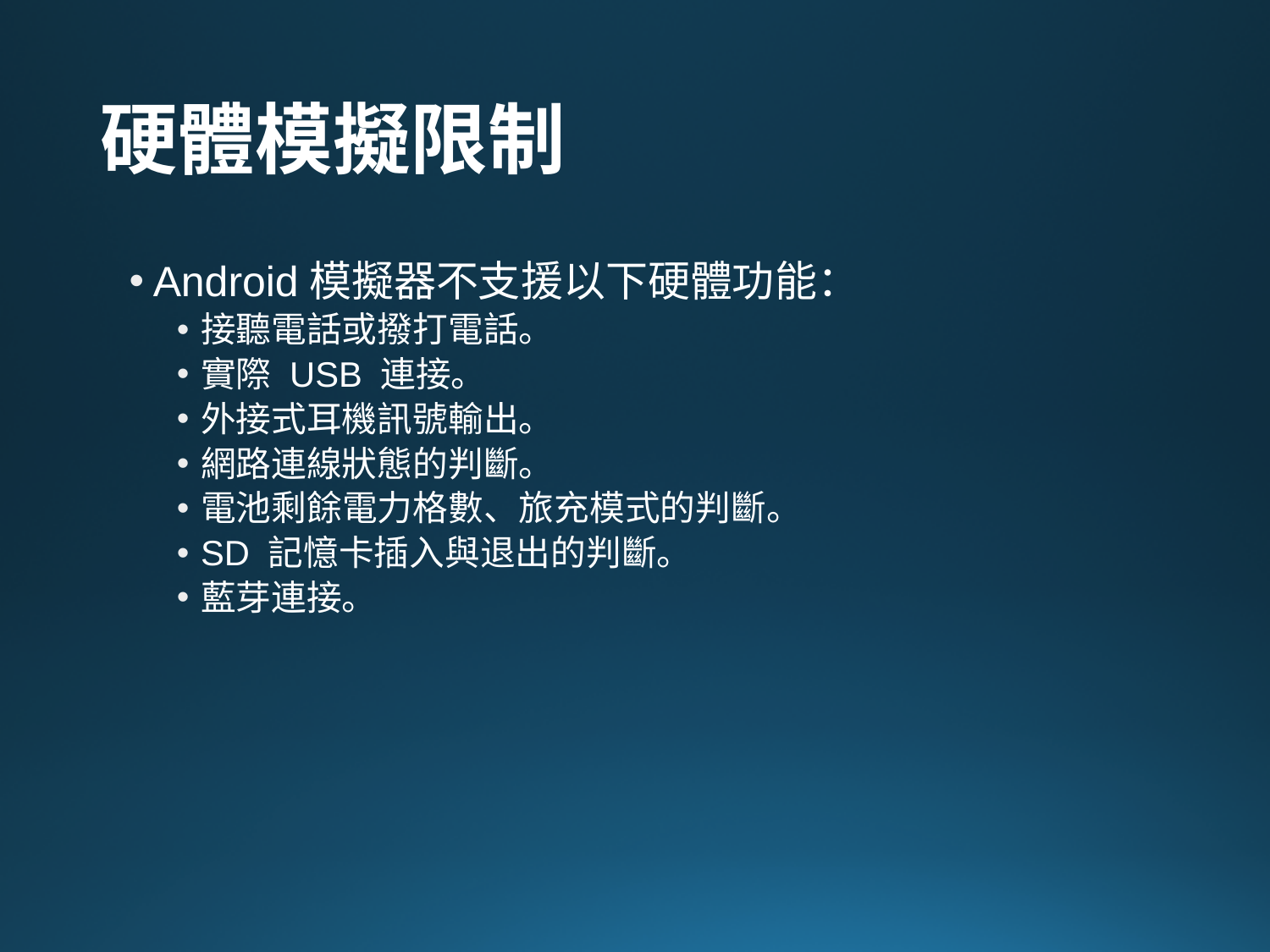

# 硬體模擬限制
Android模擬器不支援以下硬體功能：
接聽電話或撥打電話。
實際 USB 連接。
外接式耳機訊號輸出。
網路連線狀態的判斷。
電池剩餘電力格數、旅充模式的判斷。
SD 記憶卡插入與退出的判斷。
藍芽連接。